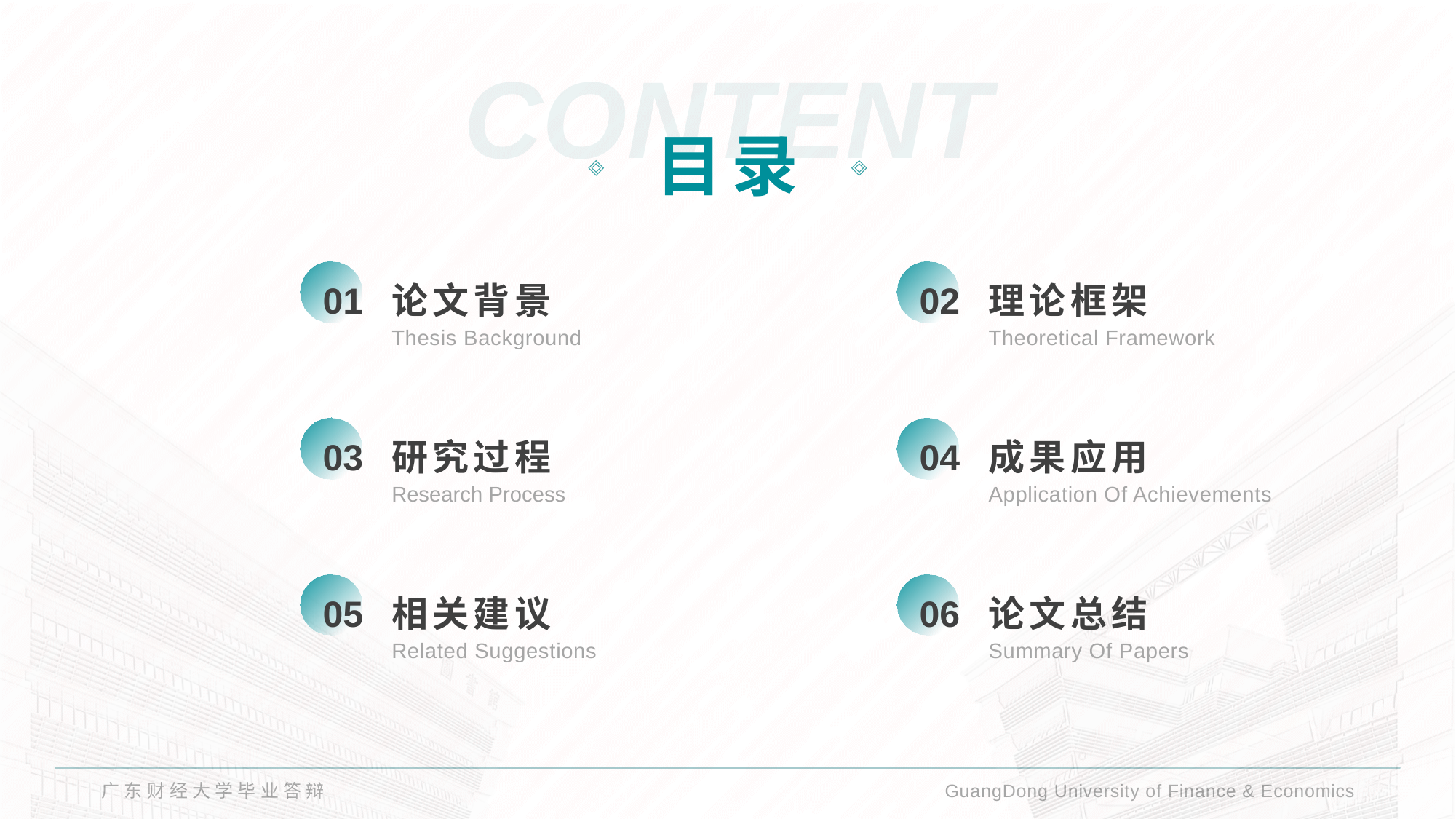

CONTENT
目录

01
02
论文背景
理论框架
Thesis Background
Theoretical Framework

03
04
研究过程
成果应用
Research Process
Application Of Achievements

05
06
相关建议
论文总结
Related Suggestions
Summary Of Papers